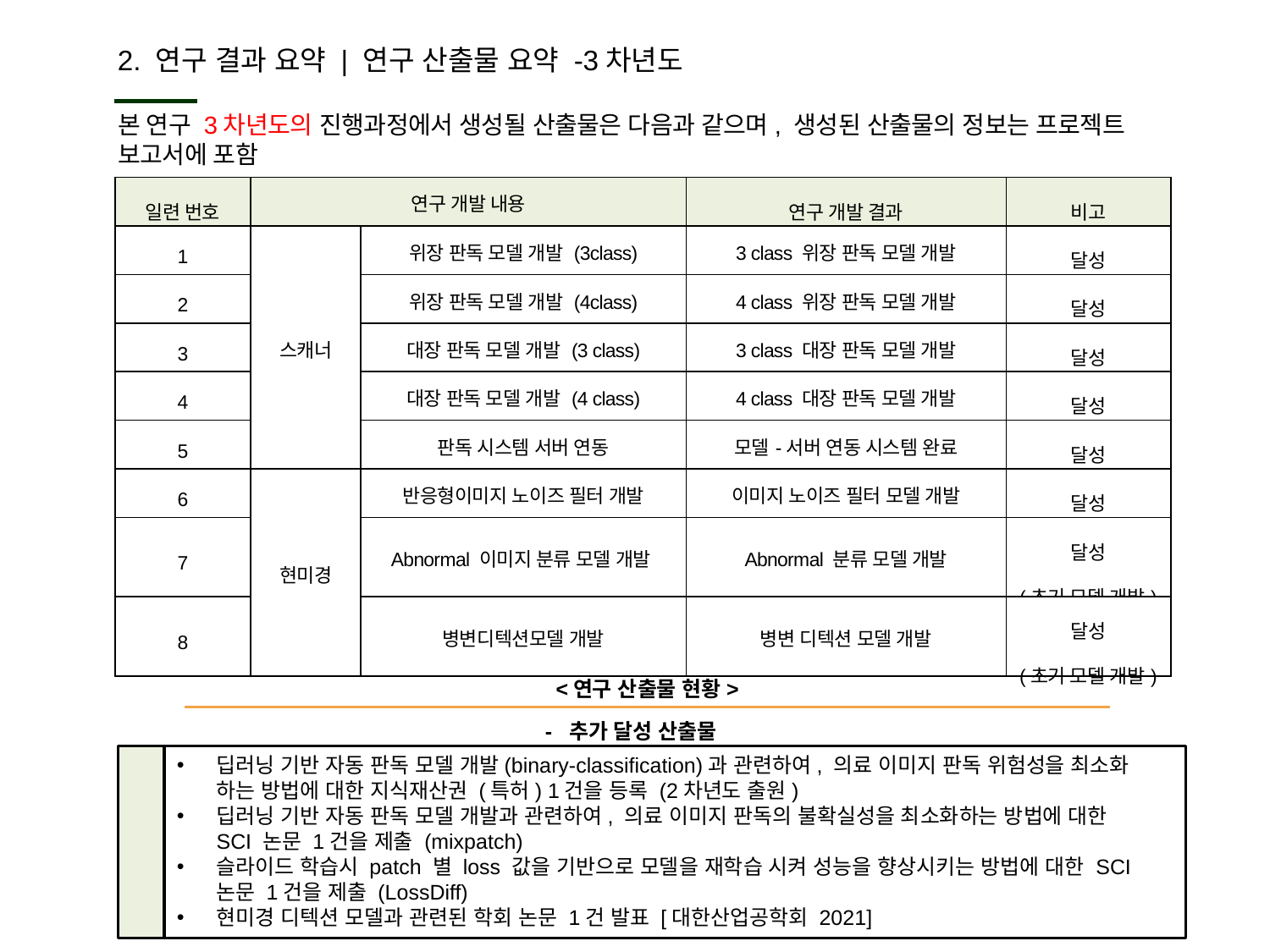

# 2. 연구 결과 요약 | 연구 산출물 요약 -3차년도
본 연구 3차년도의 진행과정에서 생성될 산출물은 다음과 같으며, 생성된 산출물의 정보는 프로젝트 보고서에 포함
| 일련 번호 | 연구 개발 내용 |  | 연구 개발 결과 | 비고 |
| --- | --- | --- | --- | --- |
| 1 | 스캐너 | 위장 판독 모델 개발 (3class) | 3 class 위장 판독 모델 개발 | 달성 |
| 2 |  | 위장 판독 모델 개발 (4class) | 4 class 위장 판독 모델 개발 | 달성 |
| 3 |  | 대장 판독 모델 개발 (3 class) | 3 class 대장 판독 모델 개발 | 달성 |
| 4 |  | 대장 판독 모델 개발 (4 class) | 4 class 대장 판독 모델 개발 | 달성 |
| 5 |  | 판독 시스템 서버 연동 | 모델-서버 연동 시스템 완료 | 달성 |
| 6 | 현미경 | 반응형이미지 노이즈 필터 개발 | 이미지 노이즈 필터 모델 개발 | 달성 |
| 7 |  | Abnormal 이미지 분류 모델 개발 | Abnormal 분류 모델 개발 | 달성 (초기 모델 개발) |
| 8 |  | 병변디텍션모델 개발 | 병변 디텍션 모델 개발 | 달성 (초기 모델 개발) |
<연구 산출물 현황>
-  추가 달성 산출물

딥러닝 기반 자동 판독 모델 개발(binary-classification)과 관련하여, 의료 이미지 판독 위험성을 최소화 하는 방법에 대한 지식재산권 (특허) 1건을 등록 (2차년도 출원)
딥러닝 기반 자동 판독 모델 개발과 관련하여, 의료 이미지 판독의 불확실성을 최소화하는 방법에 대한 SCI 논문 1건을 제출 (mixpatch)
슬라이드 학습시 patch 별 loss 값을 기반으로 모델을 재학습 시켜 성능을 향상시키는 방법에 대한 SCI 논문 1건을 제출 (LossDiff)
현미경 디텍션 모델과 관련된 학회 논문 1건 발표 [대한산업공학회 2021]